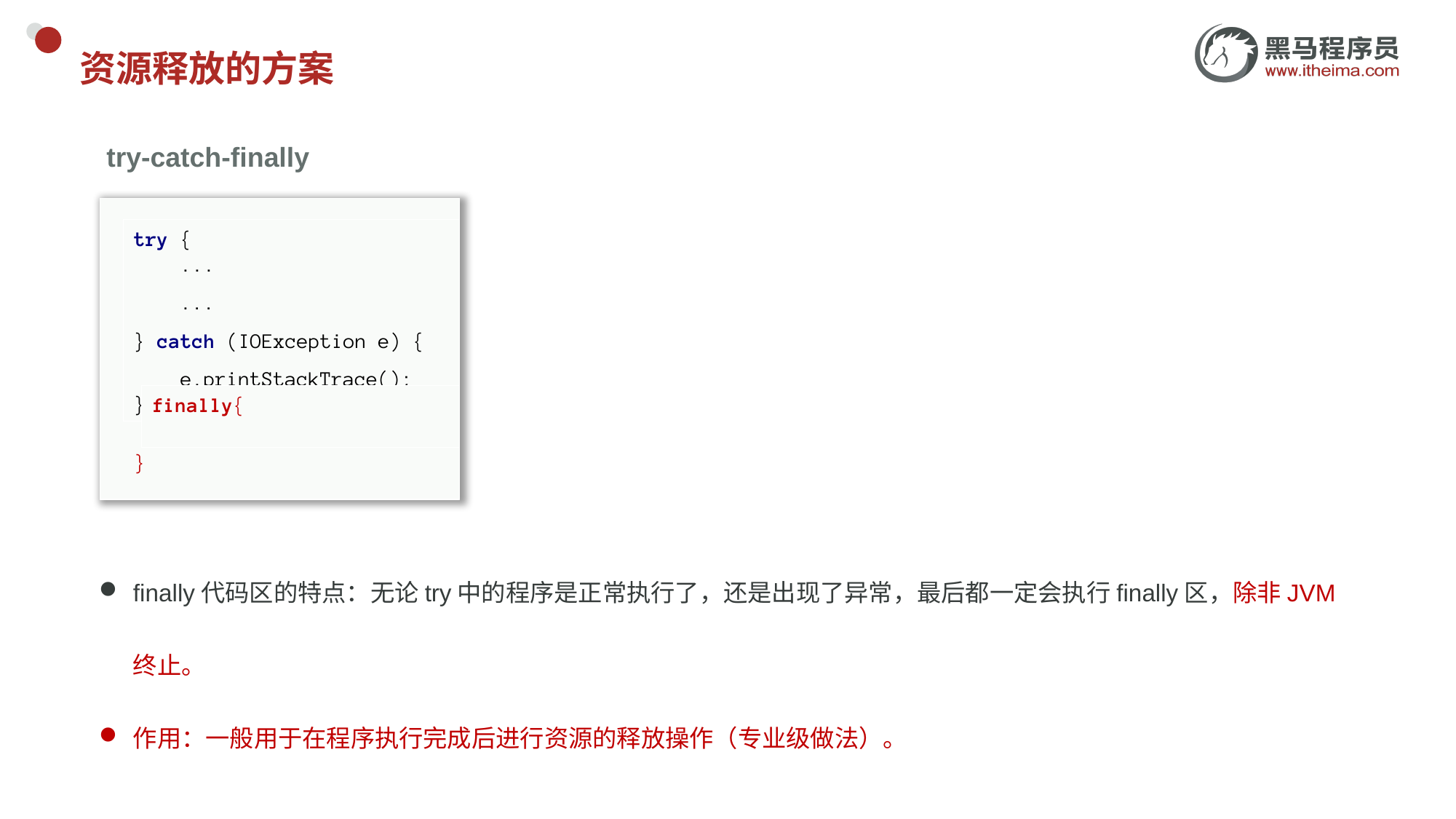

# 资源释放的方案
try-catch-finally

try {
    ...
    ...
} catch (IOException e) {
    e.printStackTrace();
}
finally{

}
finally代码区的特点：无论try中的程序是正常执行了，还是出现了异常，最后都一定会执行finally区，除非JVM终止。
作用：一般用于在程序执行完成后进行资源的释放操作（专业级做法）。